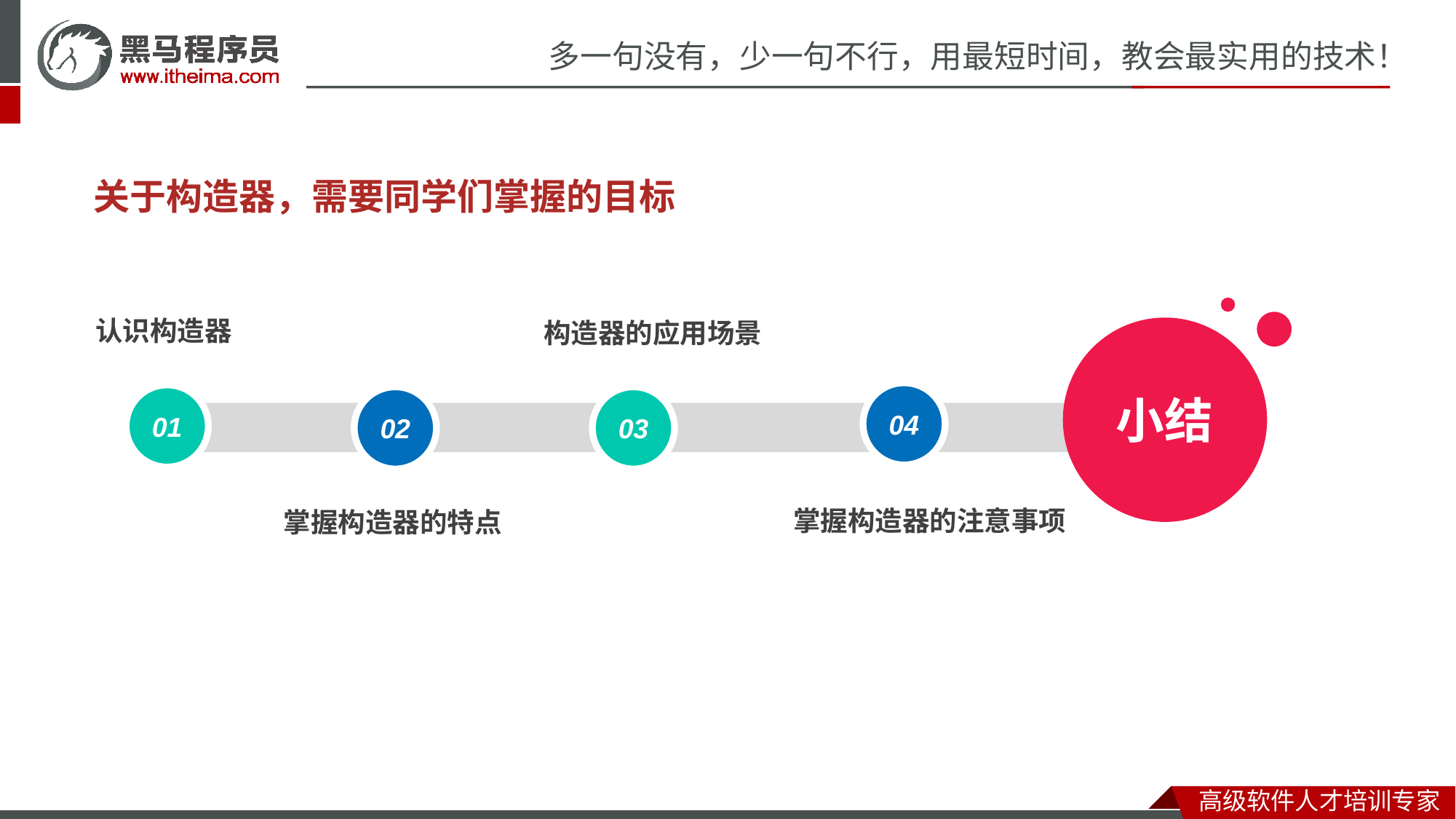

# 关于构造器，需要同学们掌握的目标

04
01
02
03

认识构造器
构造器的应用场景
小结
掌握构造器的注意事项
掌握构造器的特点